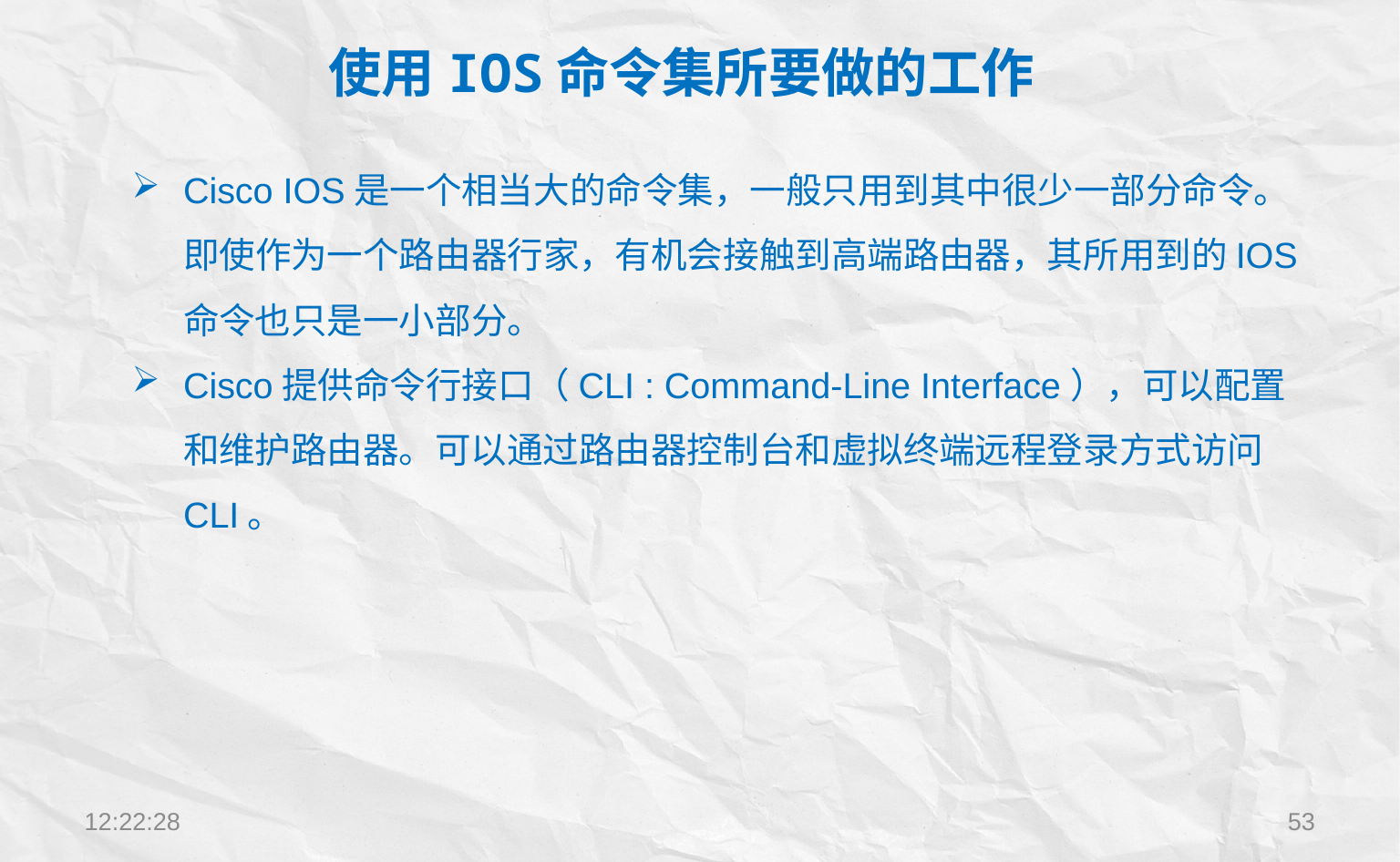

使用IOS命令集所要做的工作
Cisco IOS是一个相当大的命令集，一般只用到其中很少一部分命令。即使作为一个路由器行家，有机会接触到高端路由器，其所用到的IOS命令也只是一小部分。
Cisco提供命令行接口（CLI : Command-Line Interface），可以配置和维护路由器。可以通过路由器控制台和虚拟终端远程登录方式访问CLI。
12:22:28
53